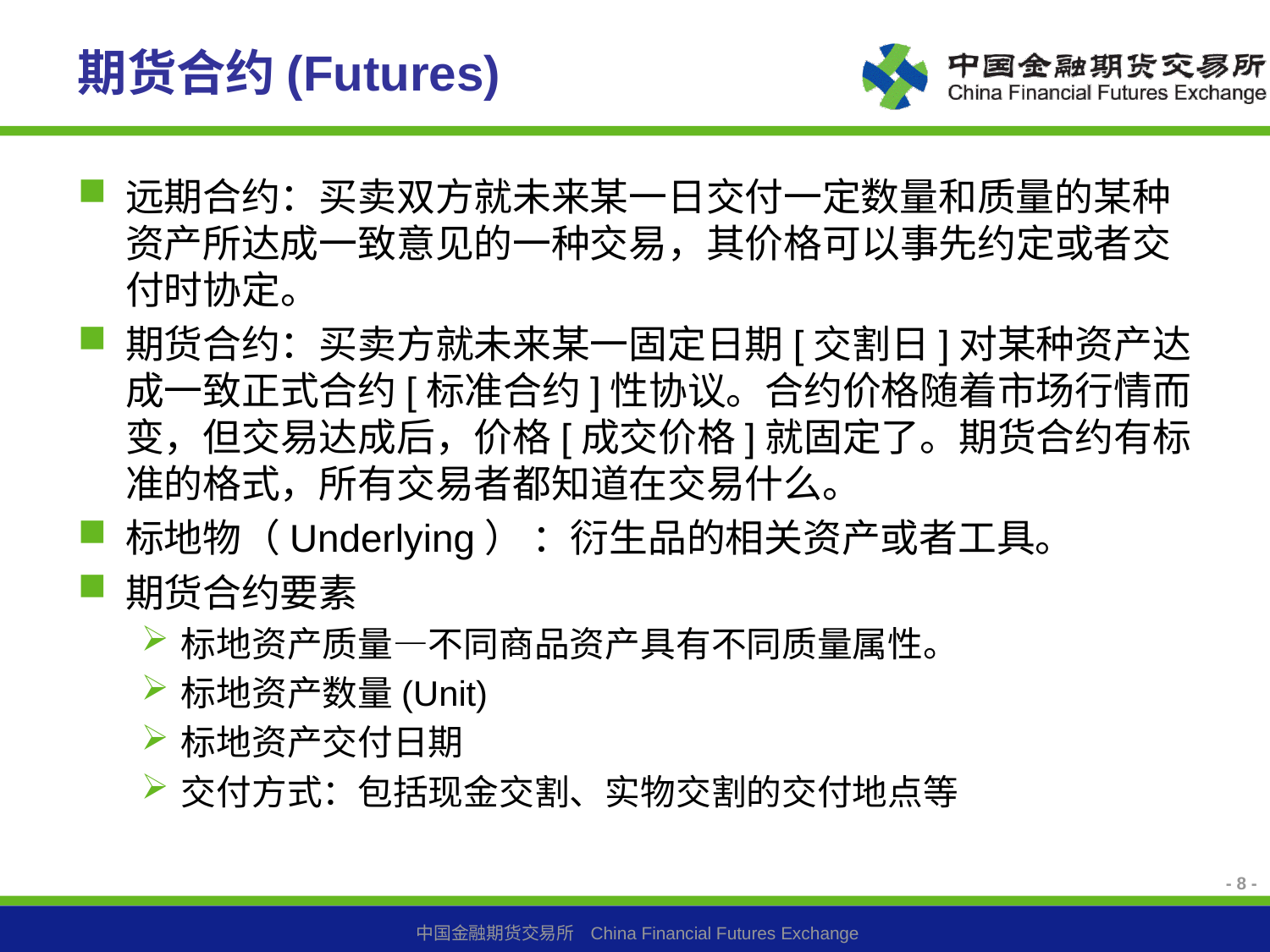

# 期货合约(Futures)
远期合约：买卖双方就未来某一日交付一定数量和质量的某种资产所达成一致意见的一种交易，其价格可以事先约定或者交付时协定。
期货合约：买卖方就未来某一固定日期[交割日]对某种资产达成一致正式合约[标准合约]性协议。合约价格随着市场行情而变，但交易达成后，价格[成交价格]就固定了。期货合约有标准的格式，所有交易者都知道在交易什么。
标地物（Underlying） ：衍生品的相关资产或者工具。
期货合约要素
标地资产质量—不同商品资产具有不同质量属性。
标地资产数量(Unit)
标地资产交付日期
交付方式：包括现金交割、实物交割的交付地点等
- 8 -